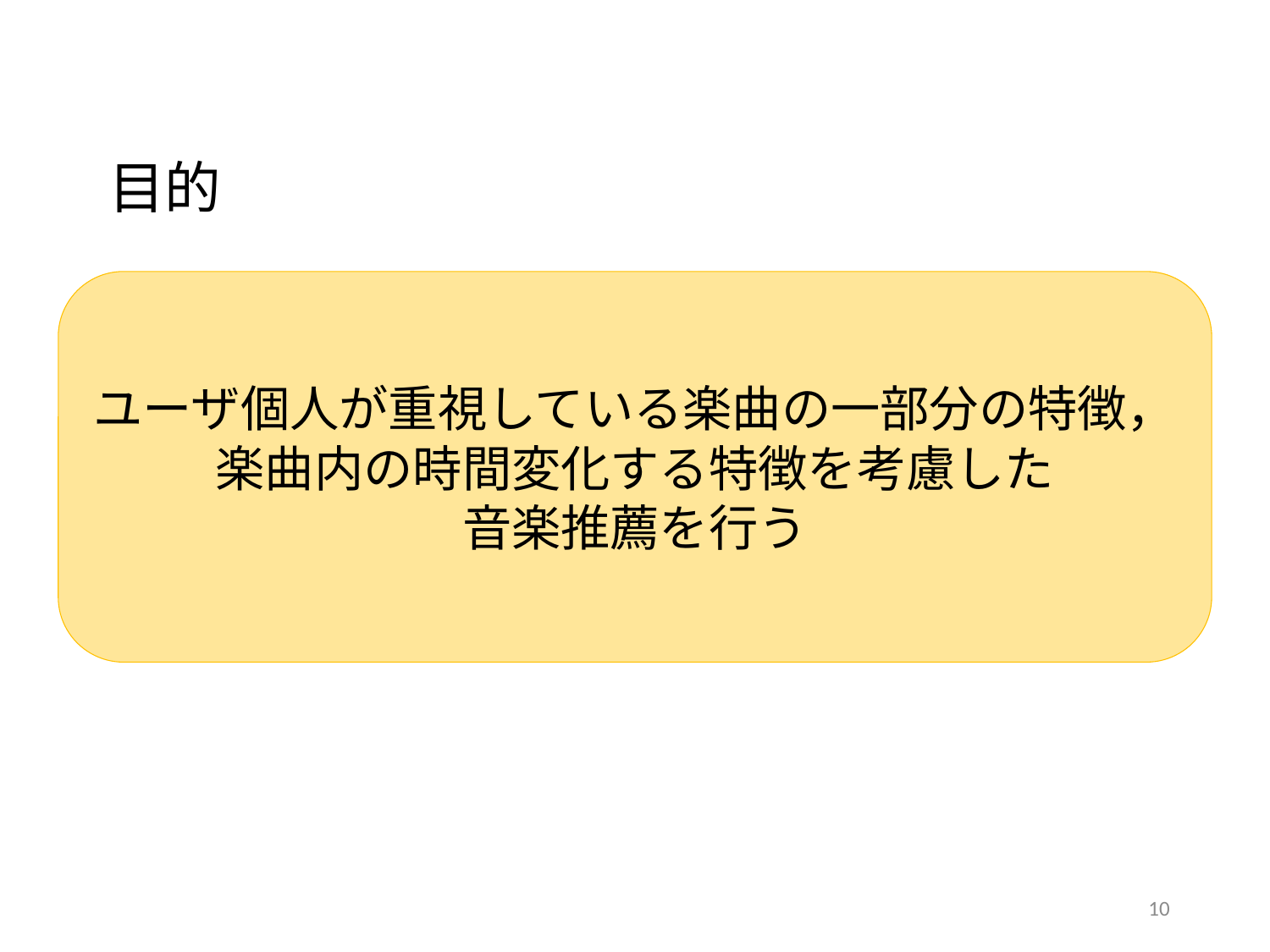

目的
ユーザ個人が重視している楽曲の一部分の特徴，楽曲内の時間変化する特徴を考慮した
音楽推薦を行う
10